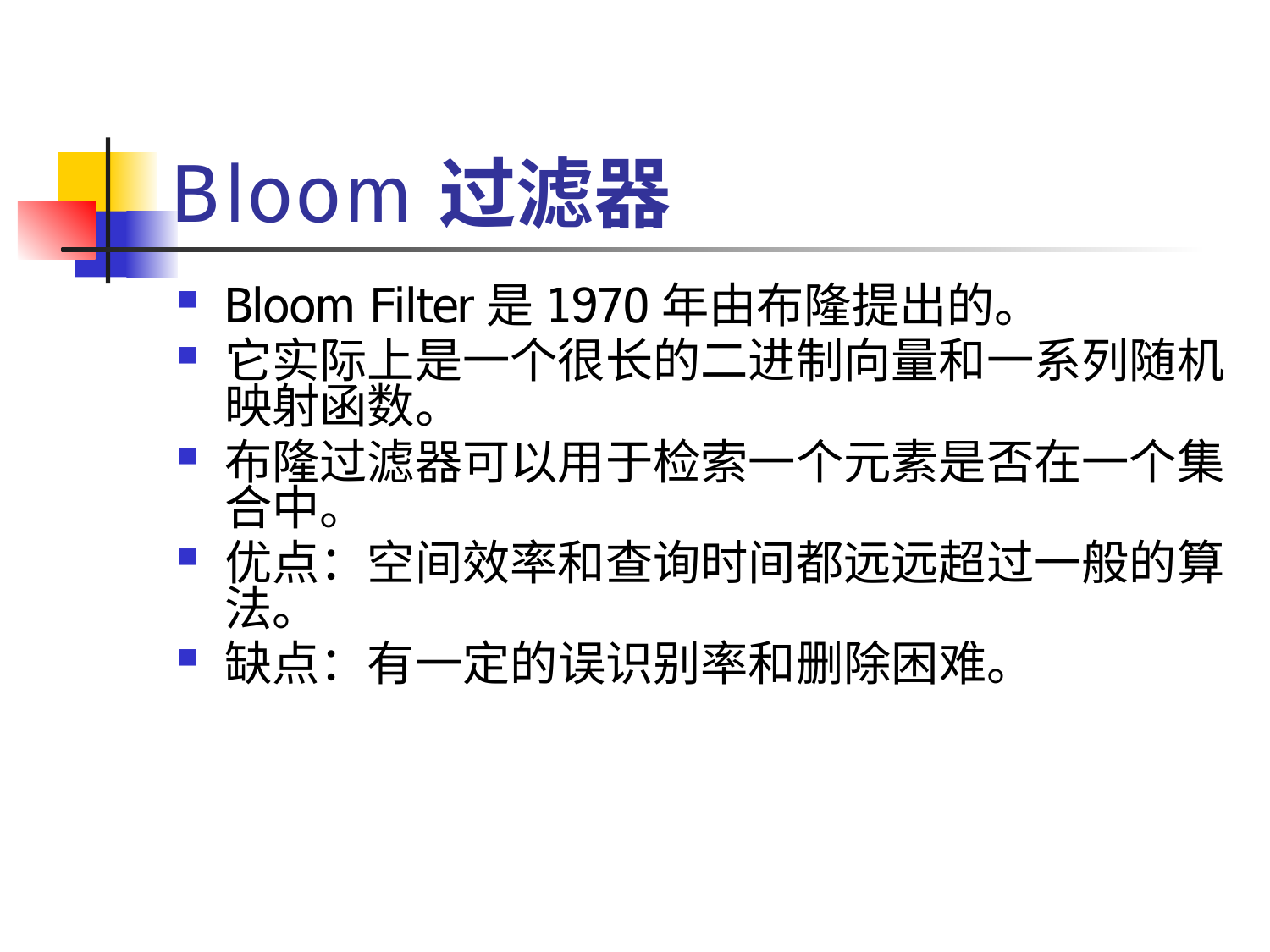

# Bloom过滤器
Bloom Filter是1970年由布隆提出的。
它实际上是一个很长的二进制向量和一系列随机映射函数。
布隆过滤器可以用于检索一个元素是否在一个集合中。
优点：空间效率和查询时间都远远超过一般的算法。
缺点：有一定的误识别率和删除困难。